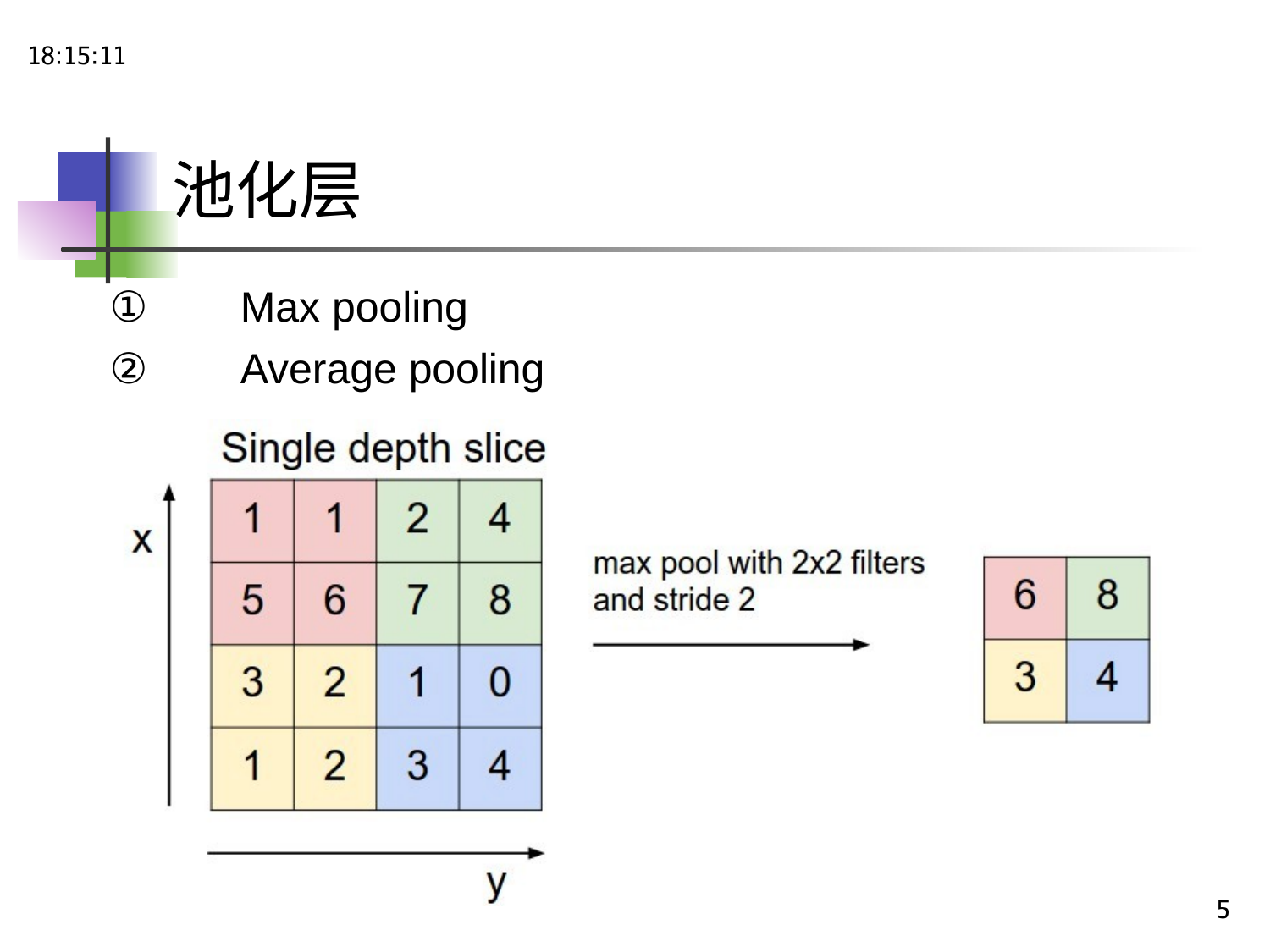

18:15:11
# 池化层
①	Max pooling
②	Average pooling

5